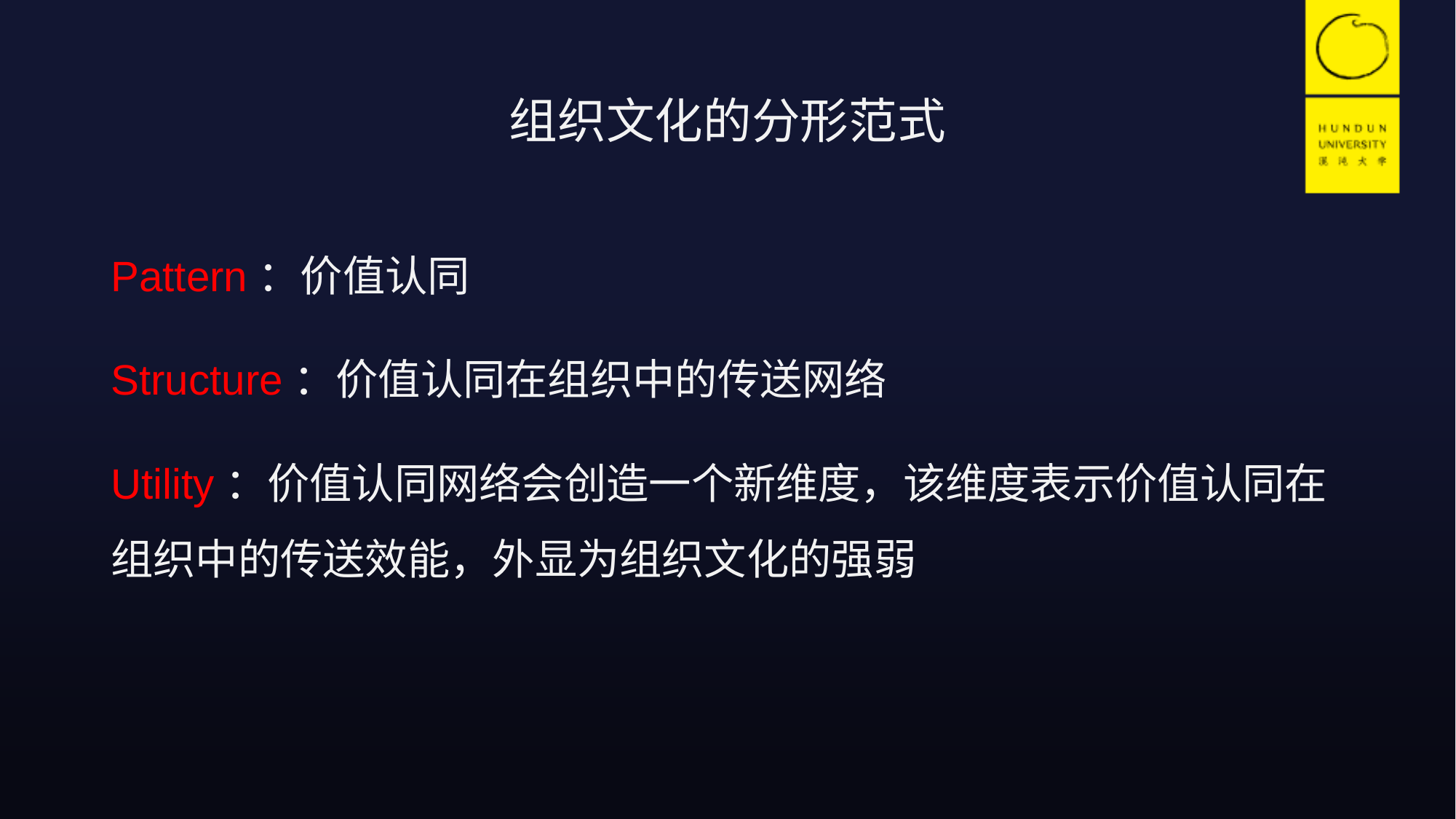

# 组织文化的分形范式
Pattern：价值认同
Structure：价值认同在组织中的传送网络
Utility：价值认同网络会创造一个新维度，该维度表示价值认同在组织中的传送效能，外显为组织文化的强弱